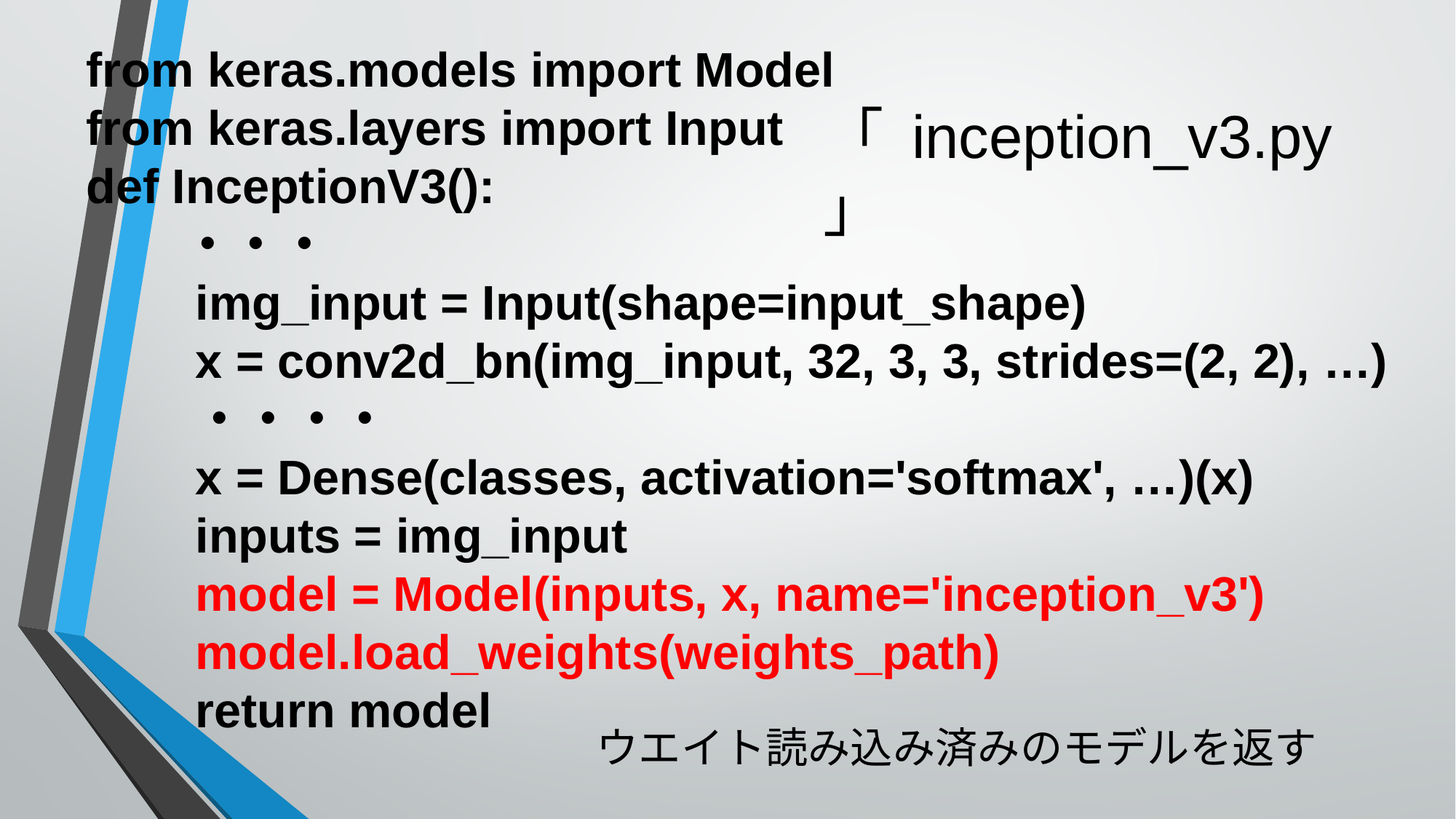

「 inception_v3.py 」
from keras.models import Model
from keras.layers import Input
def InceptionV3():
　　・・・
	img_input = Input(shape=input_shape)
	x = conv2d_bn(img_input, 32, 3, 3, strides=(2, 2), …)
	・・・・
	x = Dense(classes, activation='softmax', …)(x)
	inputs = img_input
	model = Model(inputs, x, name='inception_v3')
	model.load_weights(weights_path)
	return model

ウエイト読み込み済みのモデルを返す